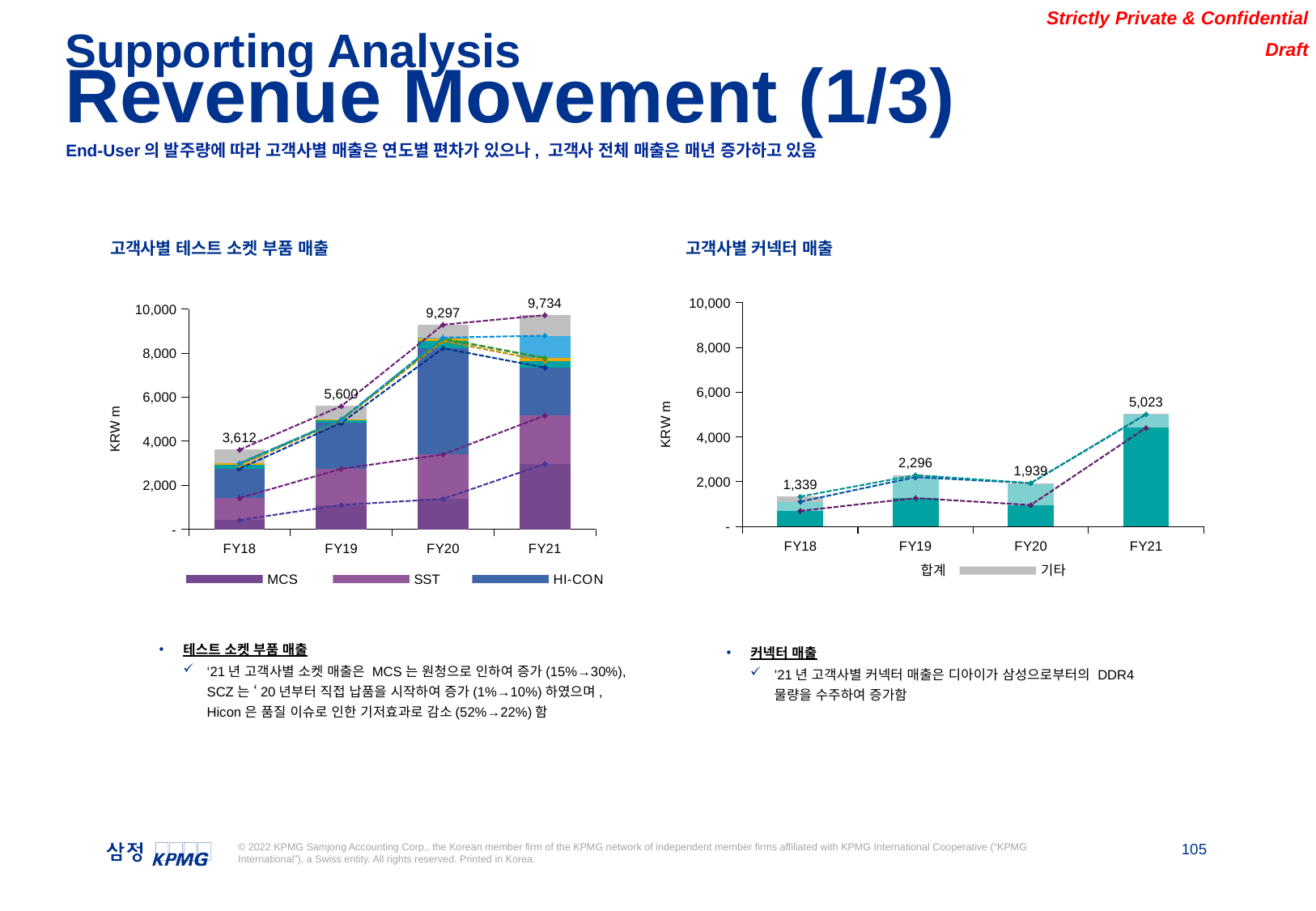

Supporting Analysis
Revenue Movement (1/3)
End-User의 발주량에 따라 고객사별 매출은 연도별 편차가 있으나, 고객사 전체 매출은 매년 증가하고 있음
고객사별 테스트 소켓 부품 매출
고객사별 커넥터 매출

### Chart

| Category | 디아이 | 포스텔 | 기타 | 합계 | 디아이 | 포스텔 | 기타 |
|---|---|---|---|---|---|---|---|
| 18 | 697438543.2 | 410366043.40000004 | 230831844.0 | 1338636430.6000001 | 697438543.2 | 410366043.40000004 | 230831844.0 |
| 19 | 1270451856.0 | 935170604.0 | 90029208.0 | 2295651668.0 | 1270451856.0 | 935170604.0 | 90029208.0 |
| 20 | 960094164.0 | 977190760.0 | 1836570.0 | 1939121494.0 | 960094164.0 | 977190760.0 | 1836570.0 |
| 21 | 4416074736.0 | 595603834.0 | 11818000.0 | 5023496570.0 | 4416074736.0 | 595603834.0 | 11818000.0 |

### Chart

| Category | MCS | SST | HI-CON | 야마이찌 | OKINS | SCZ | 기타 | 합계 | MCS | SST | HI-CON | 야마이찌 | OKINS | SCZ | 기타 |
|---|---|---|---|---|---|---|---|---|---|---|---|---|---|---|---|
| 18 | 417548274.0 | 1001774630.0 | 1333175160.0 | 159768150.0 | 78164288.0 | 0.0 | 621491436.0 | 3611921938.0 | 417548274.0 | 1001774630.0 | 1333175160.0 | 159768150.0 | 78164288.0 | 0.0 | 621491436.0 |
| 19 | 1105336140.0 | 1639392810.0 | 2093649220.0 | 116235600.0 | 34914050.0 | 0.0 | 610073800.0 | 5599601620.0 | 1105336140.0 | 1639392810.0 | 2093649220.0 | 116235600.0 | 34914050.0 | 0.0 | 610073800.0 |
| 20 | 1379480636.0 | 2020231070.0 | 4828491080.0 | 332884780.0 | 99185800.0 | 51071900.0 | 586048460.0 | 9297393726.0 | 1379480636.0 | 2020231070.0 | 4828491080.0 | 332884780.0 | 99185800.0 | 51071900.0 | 586048460.0 |
| 21 | 2966326798.0 | 2206962660.0 | 2174151778.0 | 295121000.0 | 137089870.0 | 1020394900.0 | 934291740.0 | 9734338746.0 | 2966326798.0 | 2206962660.0 | 2174151778.0 | 295121000.0 | 137089870.0 | 1020394900.0 | 934291740.0 |
테스트 소켓 부품 매출
‘21년 고객사별 소켓 매출은 MCS는 원청으로 인하여 증가(15%→30%), SCZ는 ‘20년부터 직접 납품을 시작하여 증가(1%→10%)하였으며, Hicon은 품질 이슈로 인한 기저효과로 감소(52%→22%)함
커넥터 매출
’21년 고객사별 커넥터 매출은 디아이가 삼성으로부터의 DDR4 물량을 수주하여 증가함